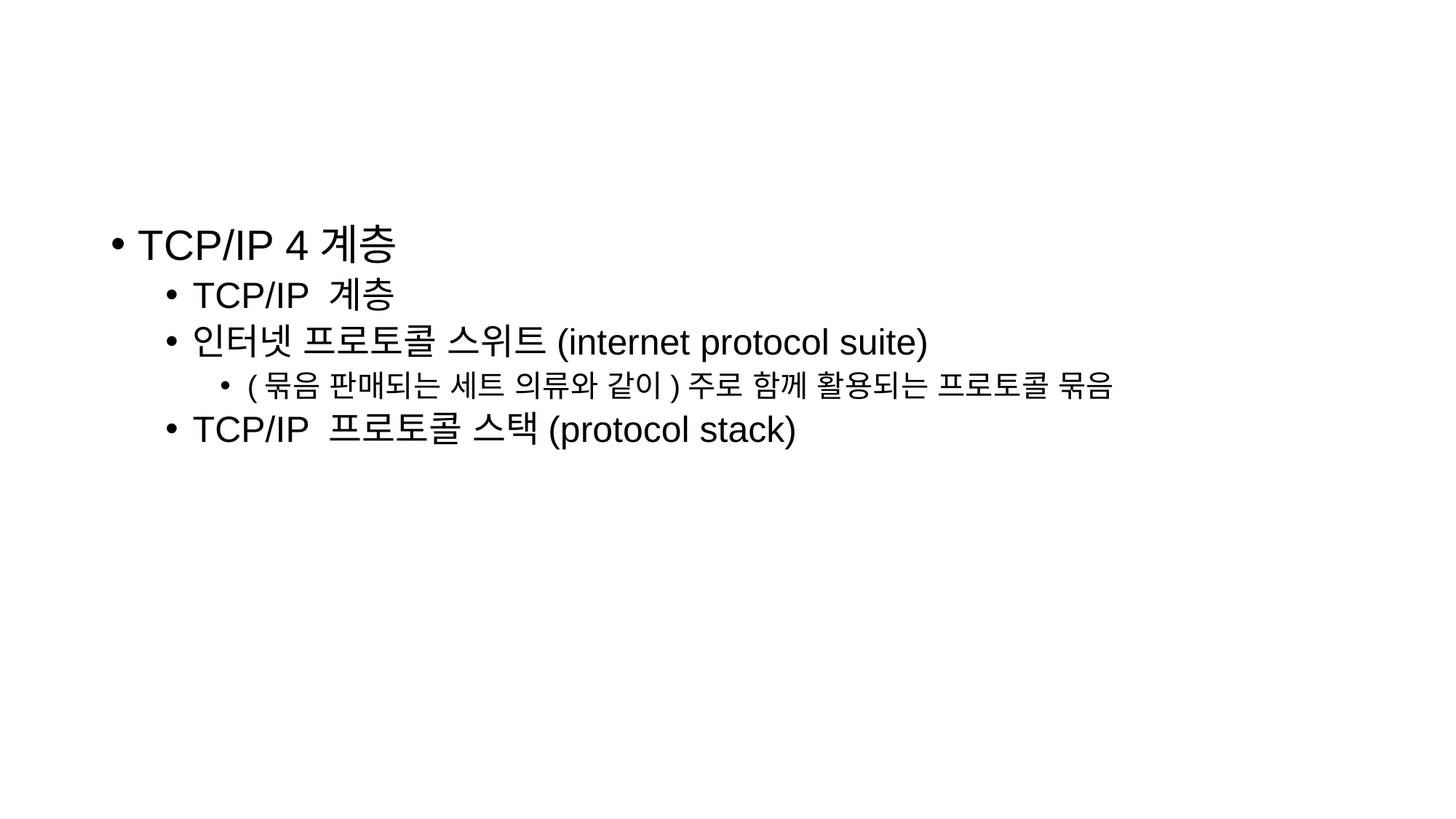

#
TCP/IP 4계층
TCP/IP 계층
인터넷 프로토콜 스위트(internet protocol suite)
(묶음 판매되는 세트 의류와 같이)주로 함께 활용되는 프로토콜 묶음
TCP/IP 프로토콜 스택(protocol stack)